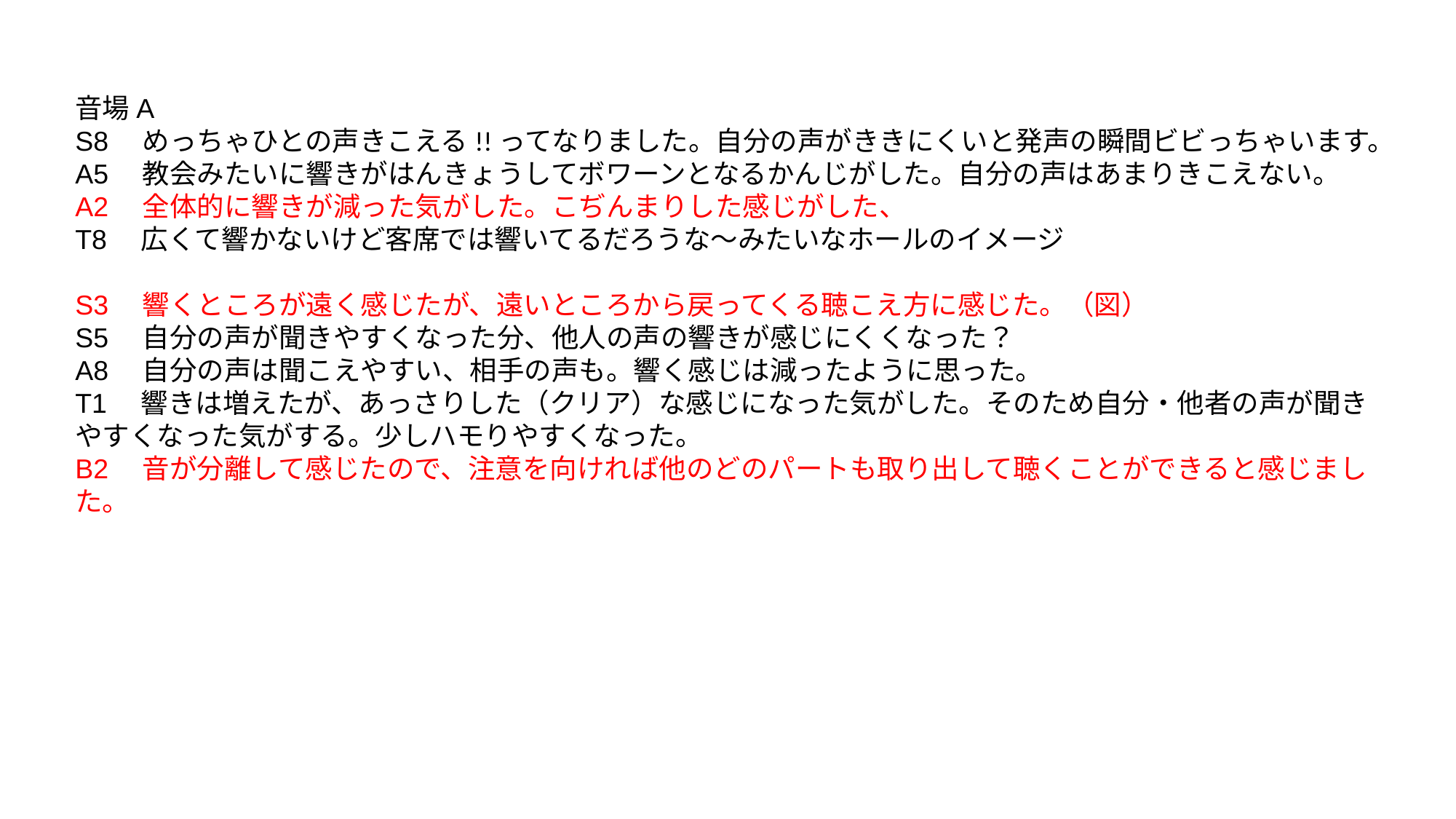

音場A
S8　めっちゃひとの声きこえる!!ってなりました。自分の声がききにくいと発声の瞬間ビビっちゃいます。
A5　教会みたいに響きがはんきょうしてボワーンとなるかんじがした。自分の声はあまりきこえない。
A2　全体的に響きが減った気がした。こぢんまりした感じがした、
T8　広くて響かないけど客席では響いてるだろうな～みたいなホールのイメージ

S3　響くところが遠く感じたが、遠いところから戻ってくる聴こえ方に感じた。（図）
S5　自分の声が聞きやすくなった分、他人の声の響きが感じにくくなった？
A8　自分の声は聞こえやすい、相手の声も。響く感じは減ったように思った。
T1　響きは増えたが、あっさりした（クリア）な感じになった気がした。そのため自分・他者の声が聞きやすくなった気がする。少しハモりやすくなった。
B2　音が分離して感じたので、注意を向ければ他のどのパートも取り出して聴くことができると感じました。